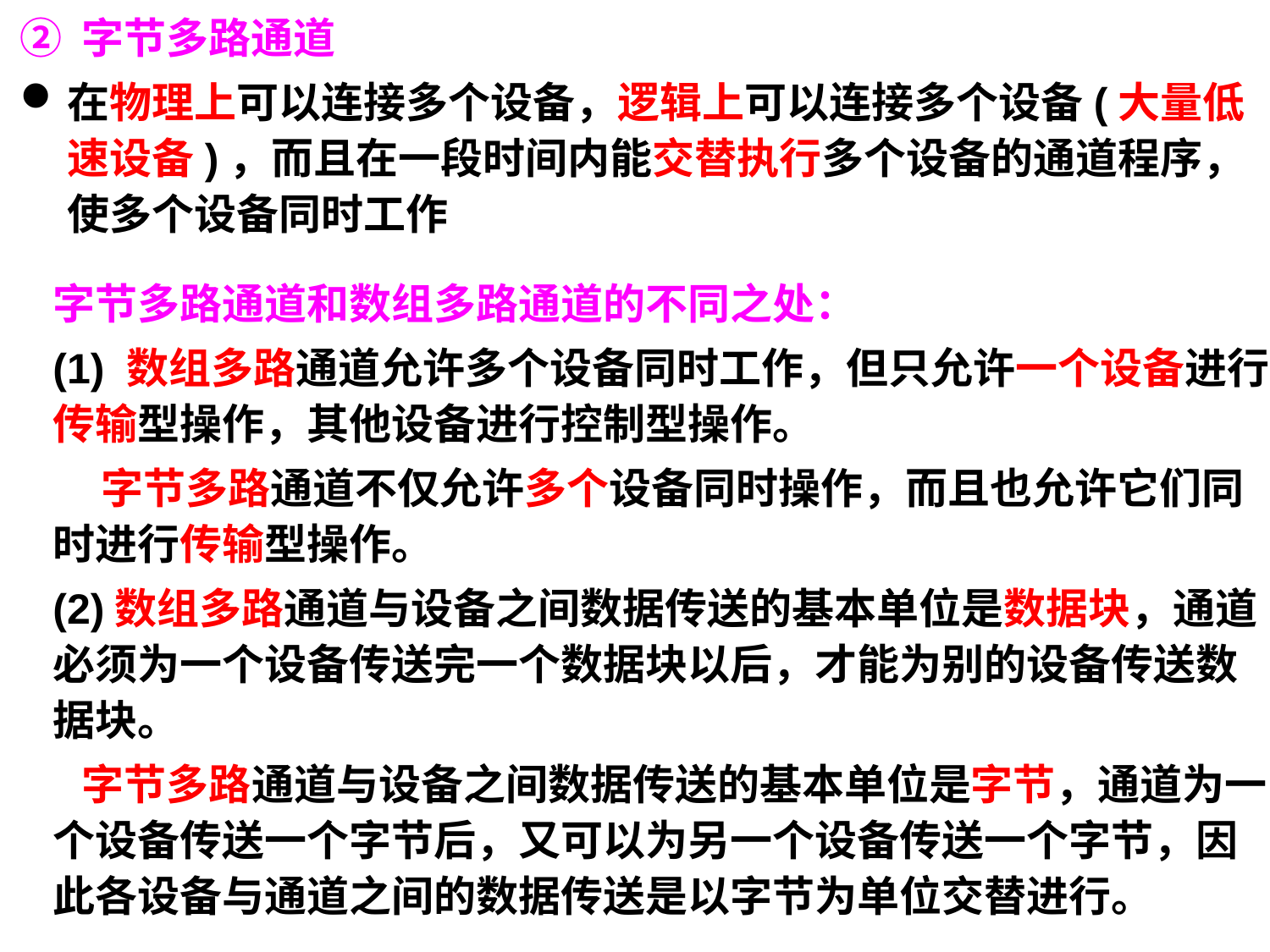

② 字节多路通道
在物理上可以连接多个设备，逻辑上可以连接多个设备(大量低速设备)，而且在一段时间内能交替执行多个设备的通道程序，使多个设备同时工作

字节多路通道和数组多路通道的不同之处：
(1) 数组多路通道允许多个设备同时工作，但只允许一个设备进行传输型操作，其他设备进行控制型操作。
    字节多路通道不仅允许多个设备同时操作，而且也允许它们同时进行传输型操作。
(2)数组多路通道与设备之间数据传送的基本单位是数据块，通道必须为一个设备传送完一个数据块以后，才能为别的设备传送数据块。
  字节多路通道与设备之间数据传送的基本单位是字节，通道为一个设备传送一个字节后，又可以为另一个设备传送一个字节，因此各设备与通道之间的数据传送是以字节为单位交替进行。